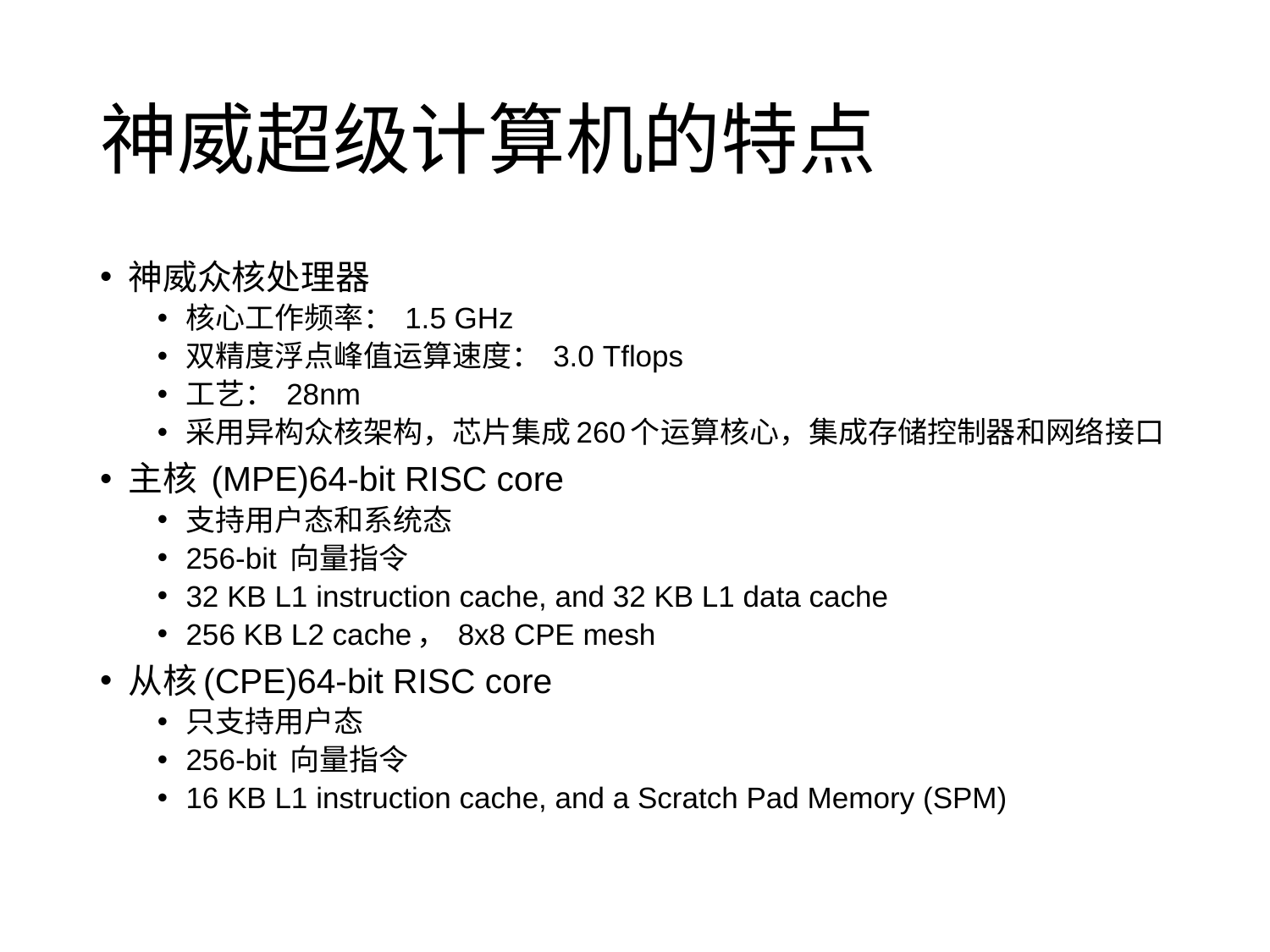

# 神威超级计算机的特点
神威众核处理器
核心工作频率： 1.5 GHz
双精度浮点峰值运算速度： 3.0 Tflops
工艺： 28nm
采用异构众核架构，芯片集成260个运算核心，集成存储控制器和网络接口
主核 (MPE)64-bit RISC core
支持用户态和系统态
256-bit 向量指令
32 KB L1 instruction cache, and 32 KB L1 data cache
256 KB L2 cache， 8x8 CPE mesh
从核(CPE)64-bit RISC core
只支持用户态
256-bit 向量指令
16 KB L1 instruction cache, and a Scratch Pad Memory (SPM)